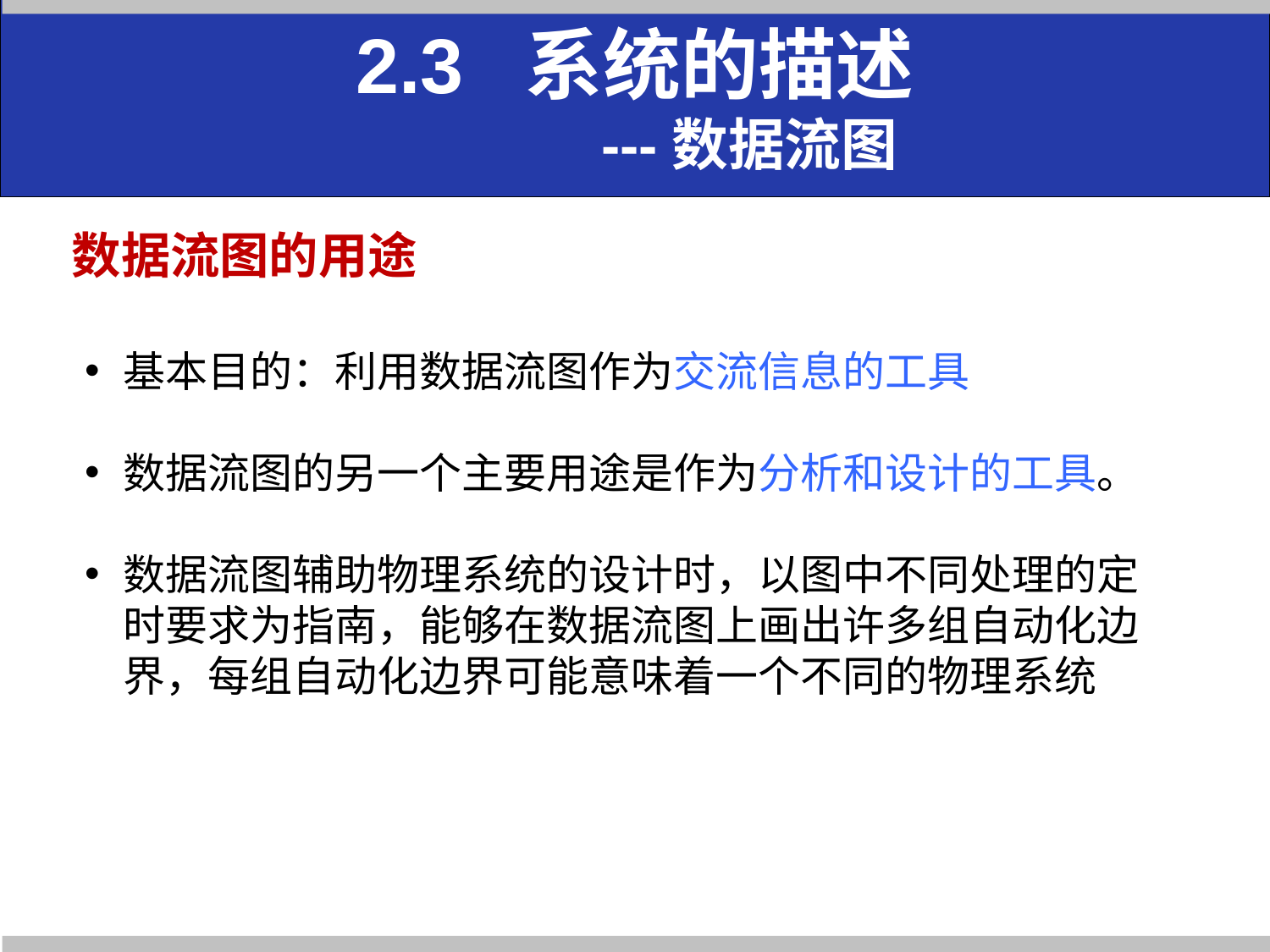

2.3  系统的描述
            ---数据流图
数据流图的用途
基本目的：利用数据流图作为交流信息的工具

数据流图的另一个主要用途是作为分析和设计的工具。

数据流图辅助物理系统的设计时，以图中不同处理的定时要求为指南，能够在数据流图上画出许多组自动化边界，每组自动化边界可能意味着一个不同的物理系统